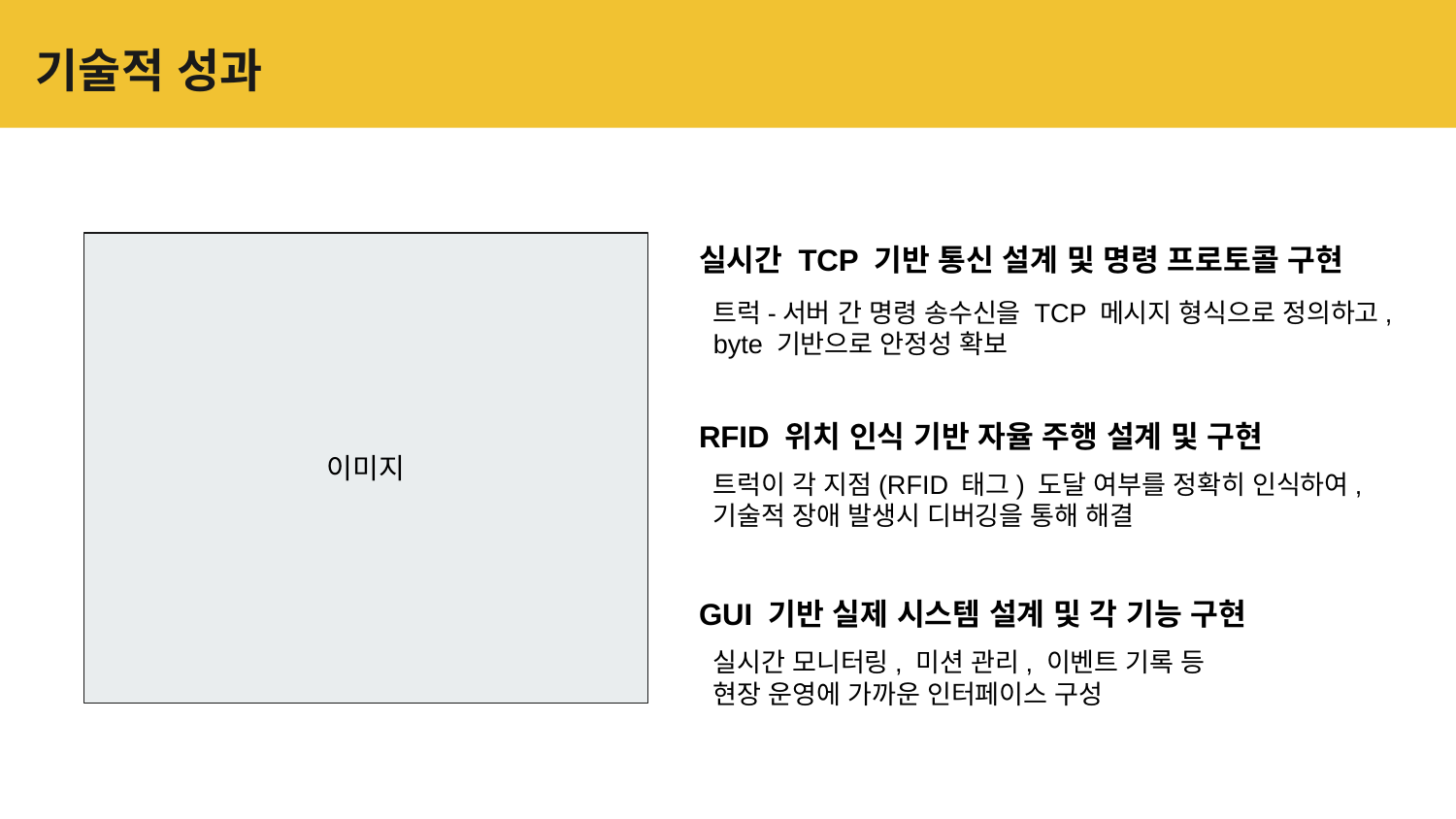

# 기술적 성과
실시간 TCP 기반 통신 설계 및 명령 프로토콜 구현
이미지
트럭-서버 간 명령 송수신을 TCP 메시지 형식으로 정의하고,
byte 기반으로 안정성 확보
RFID 위치 인식 기반 자율 주행 설계 및 구현
트럭이 각 지점(RFID 태그) 도달 여부를 정확히 인식하여,
기술적 장애 발생시 디버깅을 통해 해결
GUI 기반 실제 시스템 설계 및 각 기능 구현
실시간 모니터링, 미션 관리, 이벤트 기록 등
현장 운영에 가까운 인터페이스 구성